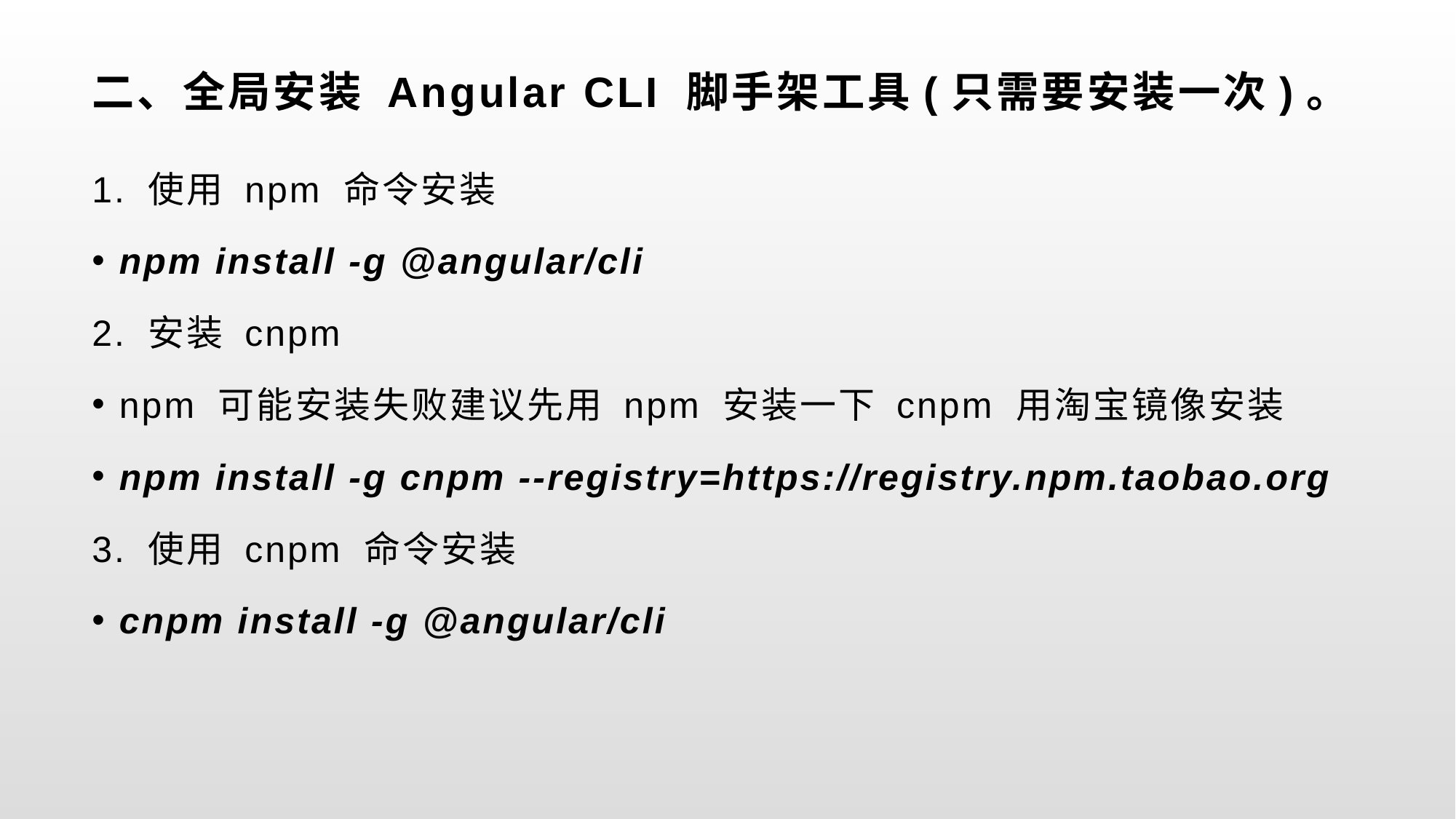

# 二、全局安装 Angular CLI 脚手架工具(只需要安装一次)。
1. 使用 npm 命令安装
npm install -g @angular/cli
2. 安装 cnpm
npm 可能安装失败建议先用 npm 安装一下 cnpm 用淘宝镜像安装
npm install -g cnpm --registry=https://registry.npm.taobao.org
3. 使用 cnpm 命令安装
cnpm install -g @angular/cli